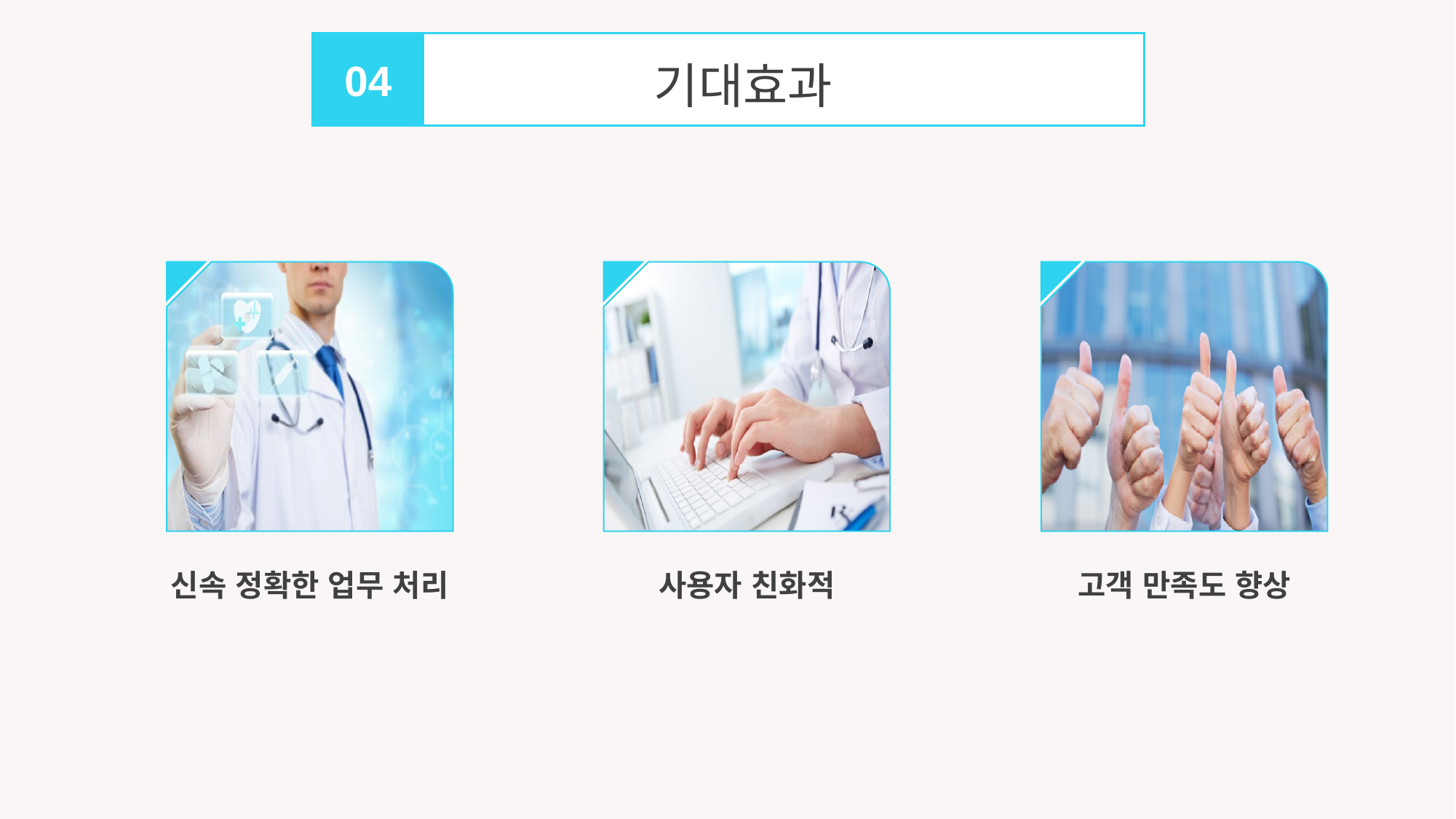

04
기대효과

신속 정확한 업무 처리

사용자 친화적

고객 만족도 향상